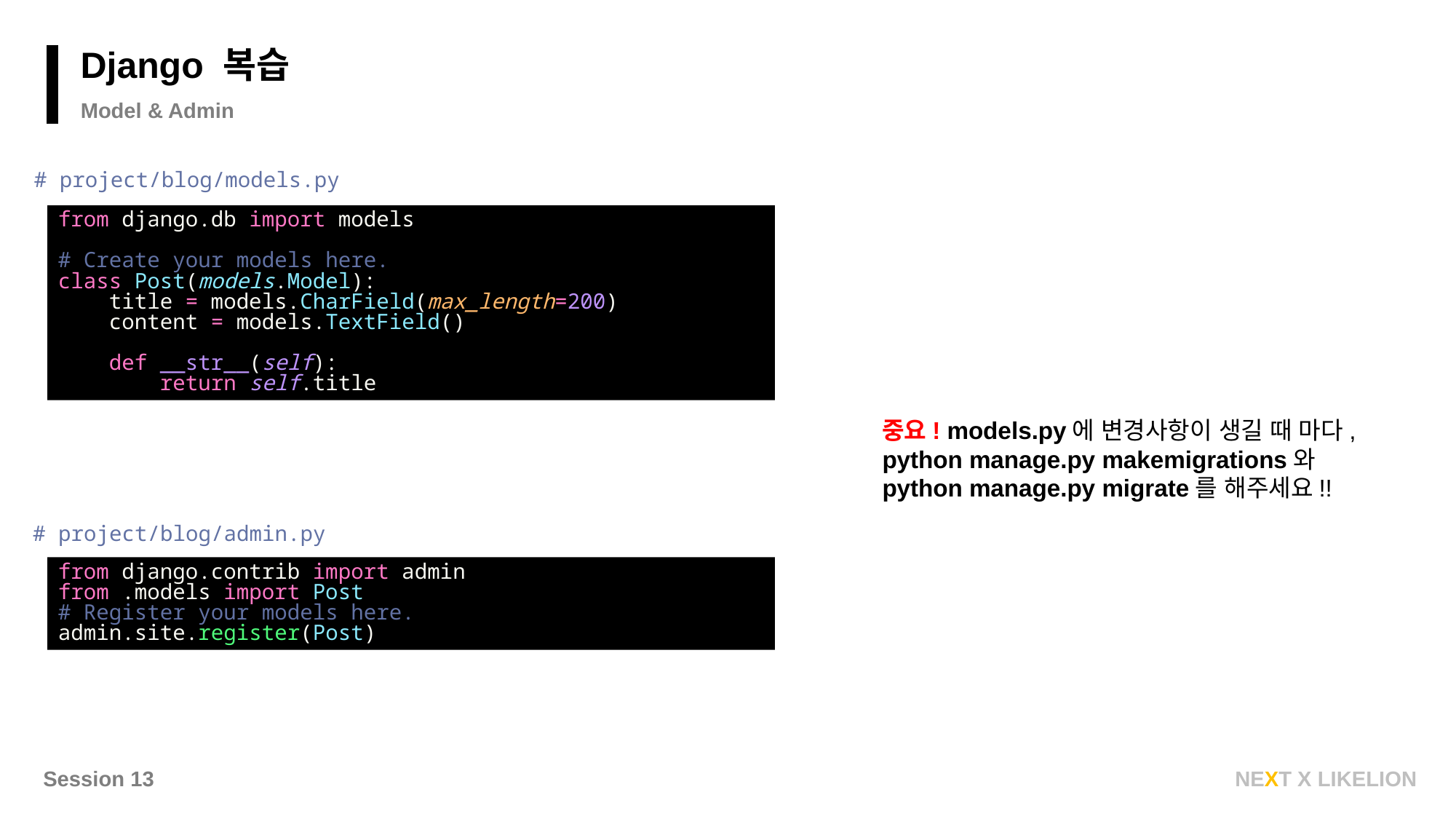

Django 복습

Model & Admin
# project/blog/models.py
from django.db import models

# Create your models here.
class Post(models.Model):
    title = models.CharField(max_length=200)
    content = models.TextField()

    def __str__(self):
        return self.title
중요! models.py에 변경사항이 생길 때 마다,
python manage.py makemigrations와
python manage.py migrate를 해주세요!!
# project/blog/admin.py
from django.contrib import admin
from .models import Post
# Register your models here.
admin.site.register(Post)
Session 13
NEXT X LIKELION